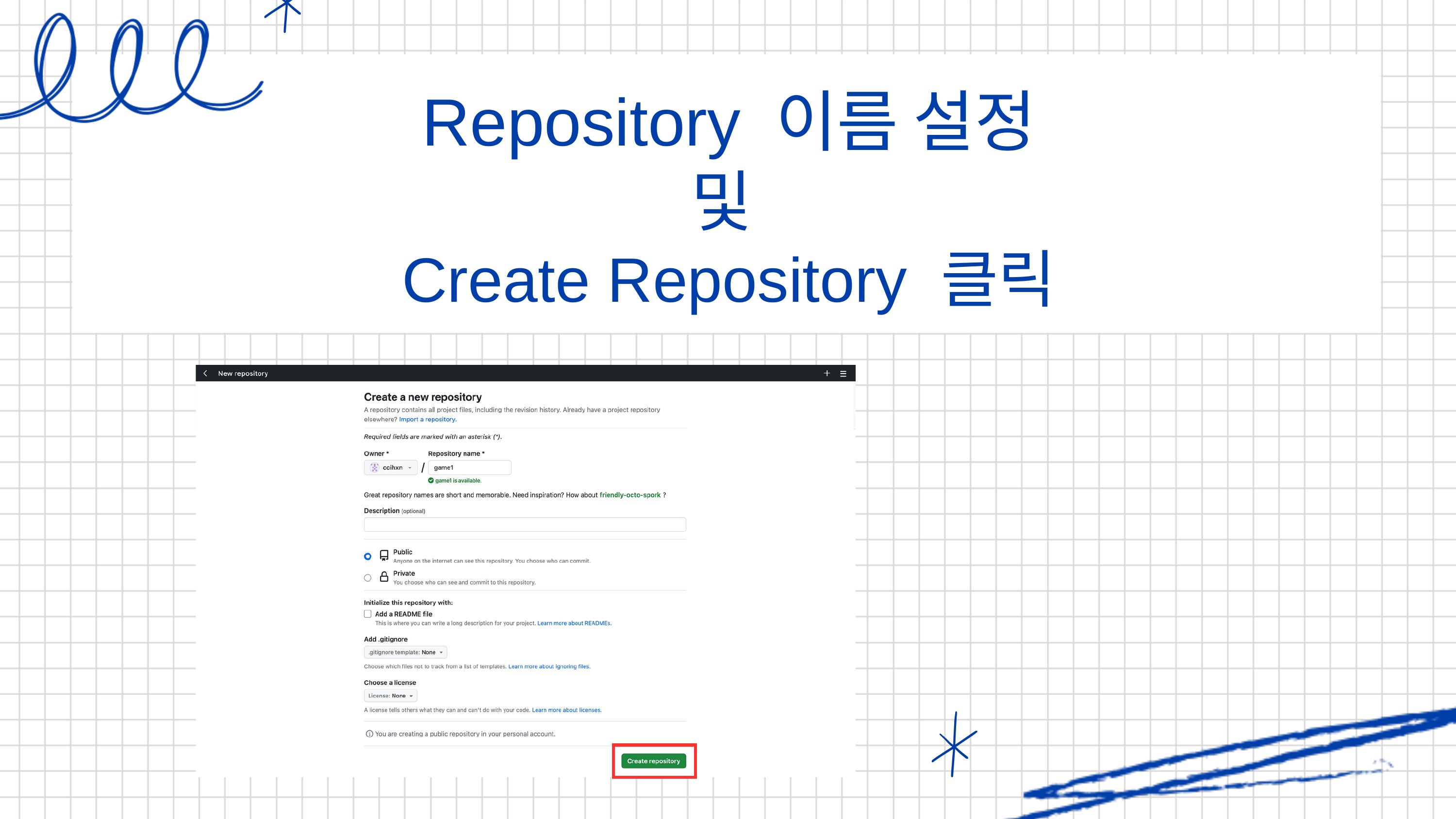

Repository 이름 설정
및
Create Repository 클릭